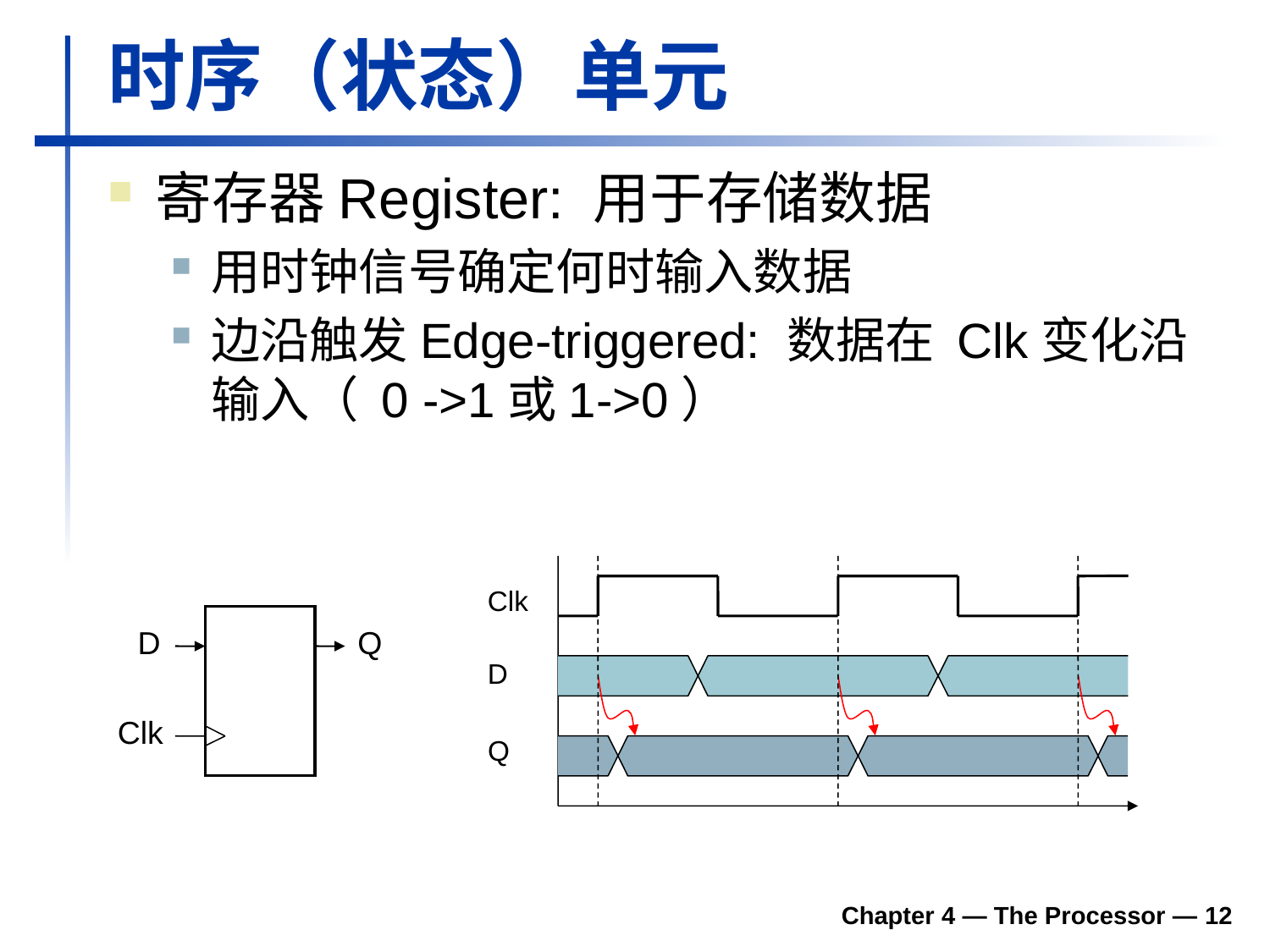

# 时序（状态）单元
寄存器Register: 用于存储数据
用时钟信号确定何时输入数据
边沿触发Edge-triggered: 数据在 Clk变化沿输入（ 0 ->1或1->0）

Clk

D

Q

D
Q

Clk

Chapter 4 — The Processor — 12